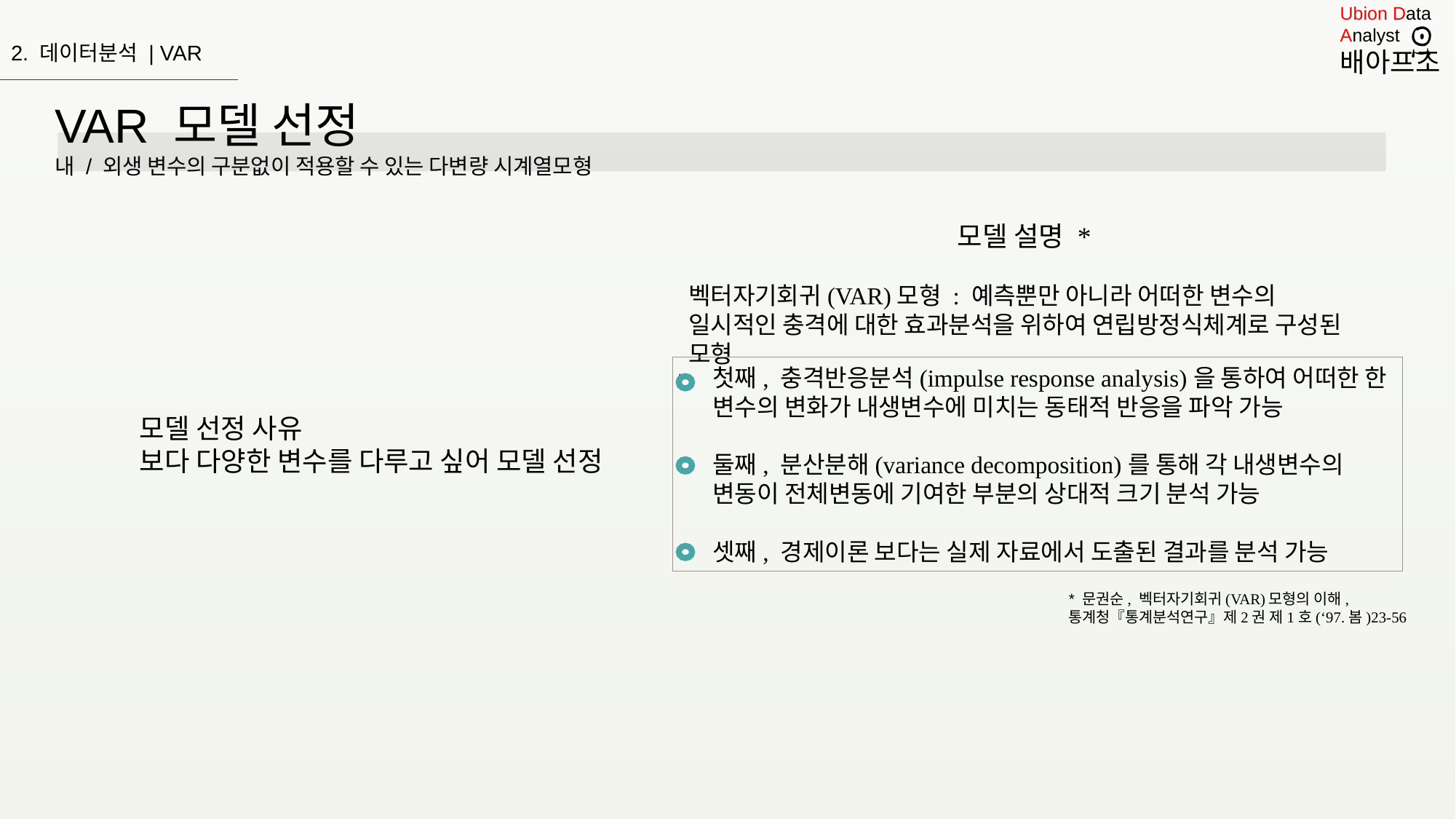

2. 데이터분석 | VAR
VAR 모델 선정
내 / 외생 변수의 구분없이 적용할 수 있는 다변량 시계열모형

모델 설명 *
벡터자기회귀(VAR)모형 : 예측뿐만 아니라 어떠한 변수의 일시적인 충격에 대한 효과분석을 위하여 연립방정식체계로 구성된 모형
첫째, 충격반응분석(impulse response analysis)을 통하여 어떠한 한 변수의 변화가 내생변수에 미치는 동태적 반응을 파악 가능
둘째, 분산분해(variance decomposition)를 통해 각 내생변수의 변동이 전체변동에 기여한 부분의 상대적 크기 분석 가능
셋째, 경제이론 보다는 실제 자료에서 도출된 결과를 분석 가능

모델 선정 사유
보다 다양한 변수를 다루고 싶어 모델 선정

* 문권순, 벡터자기회귀(VAR)모형의 이해,
통계청『통계분석연구』제2권 제1호(‘97.봄)23-56
26